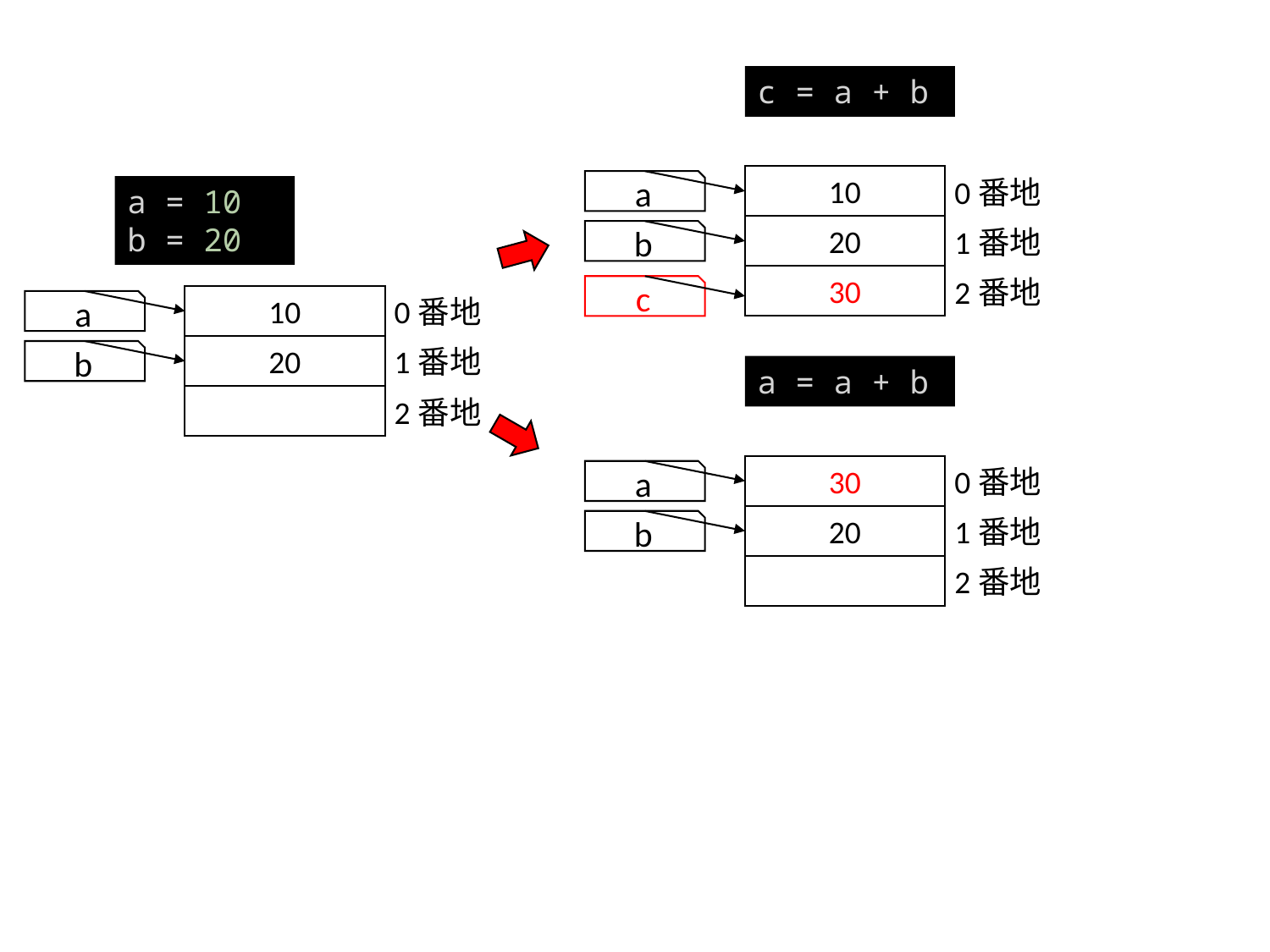

c = a + b
10
0番地
a
a = 10
b = 20
20
1番地
b

30
2番地
c
10
0番地
a
20
1番地
b
a = a + b

2番地

30
0番地
a
20
1番地
b

2番地